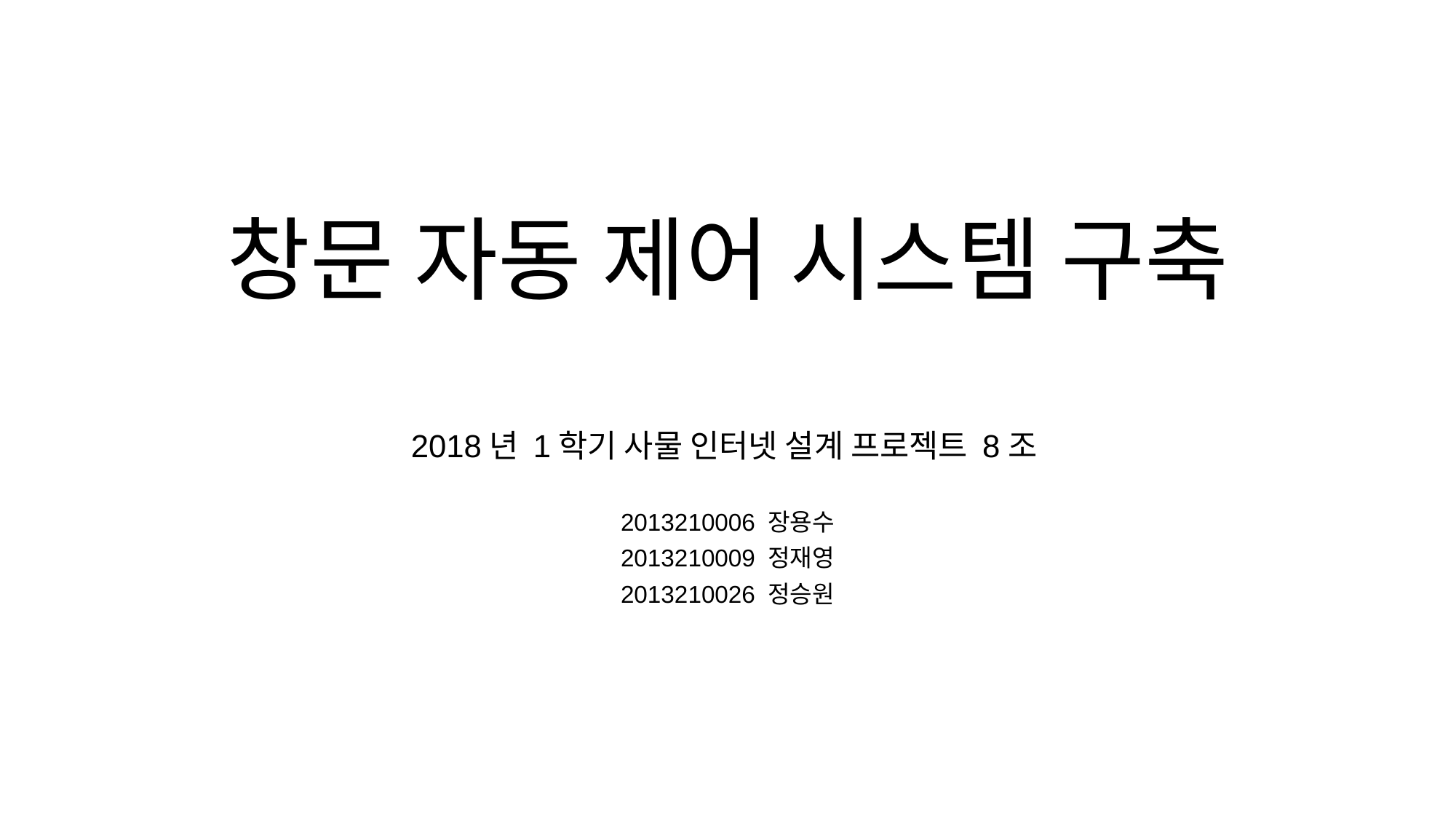

# 창문 자동 제어 시스템 구축
2018년 1학기 사물 인터넷 설계 프로젝트 8조

2013210006 장용수
2013210009 정재영
2013210026 정승원